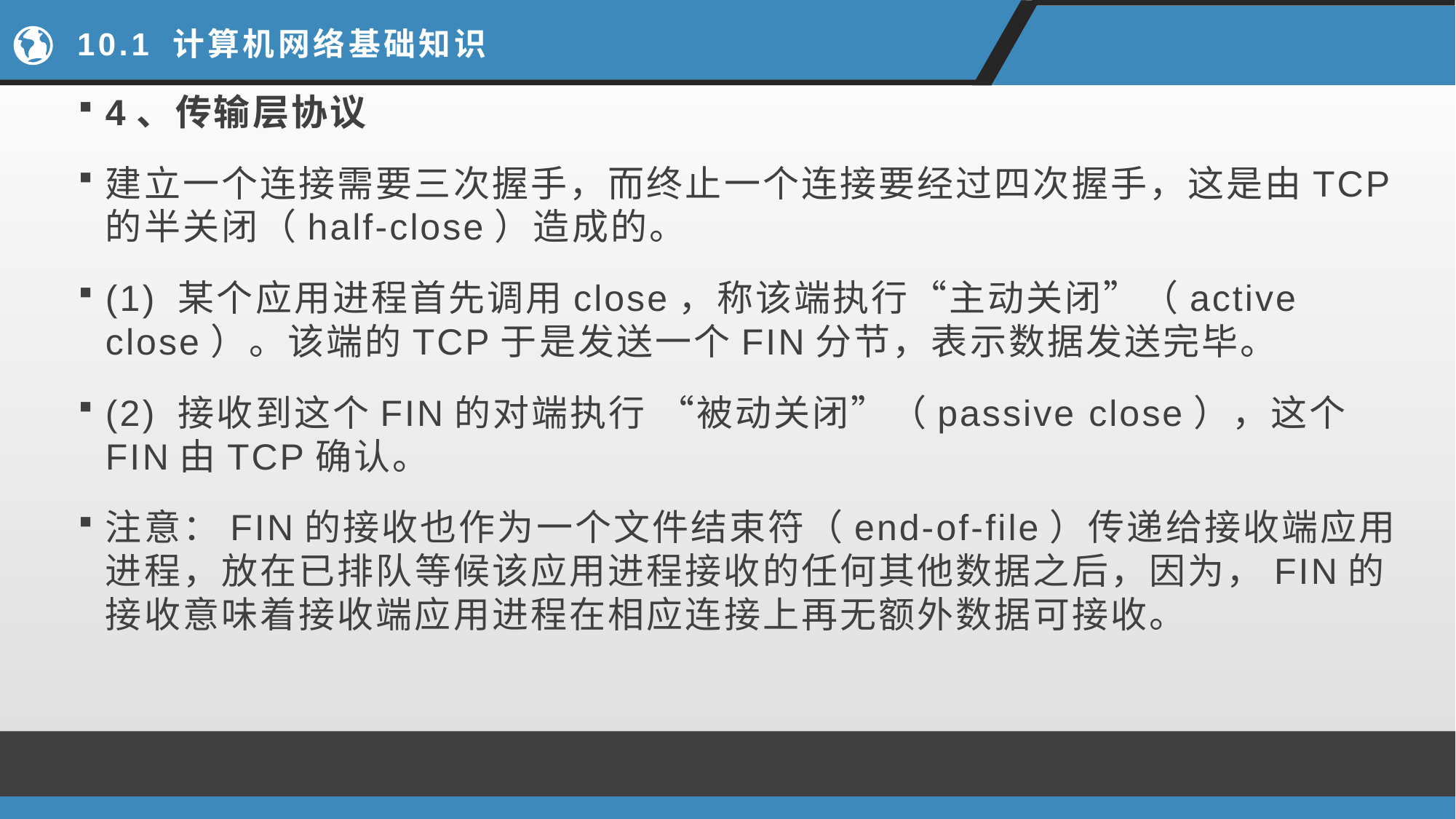

# 10.1 计算机网络基础知识

4、传输层协议
建立一个连接需要三次握手，而终止一个连接要经过四次握手，这是由TCP的半关闭（half-close）造成的。
(1) 某个应用进程首先调用close，称该端执行“主动关闭”（active close）。该端的TCP于是发送一个FIN分节，表示数据发送完毕。
(2) 接收到这个FIN的对端执行 “被动关闭”（passive close），这个FIN由TCP确认。
注意：FIN的接收也作为一个文件结束符（end-of-file）传递给接收端应用进程，放在已排队等候该应用进程接收的任何其他数据之后，因为，FIN的接收意味着接收端应用进程在相应连接上再无额外数据可接收。